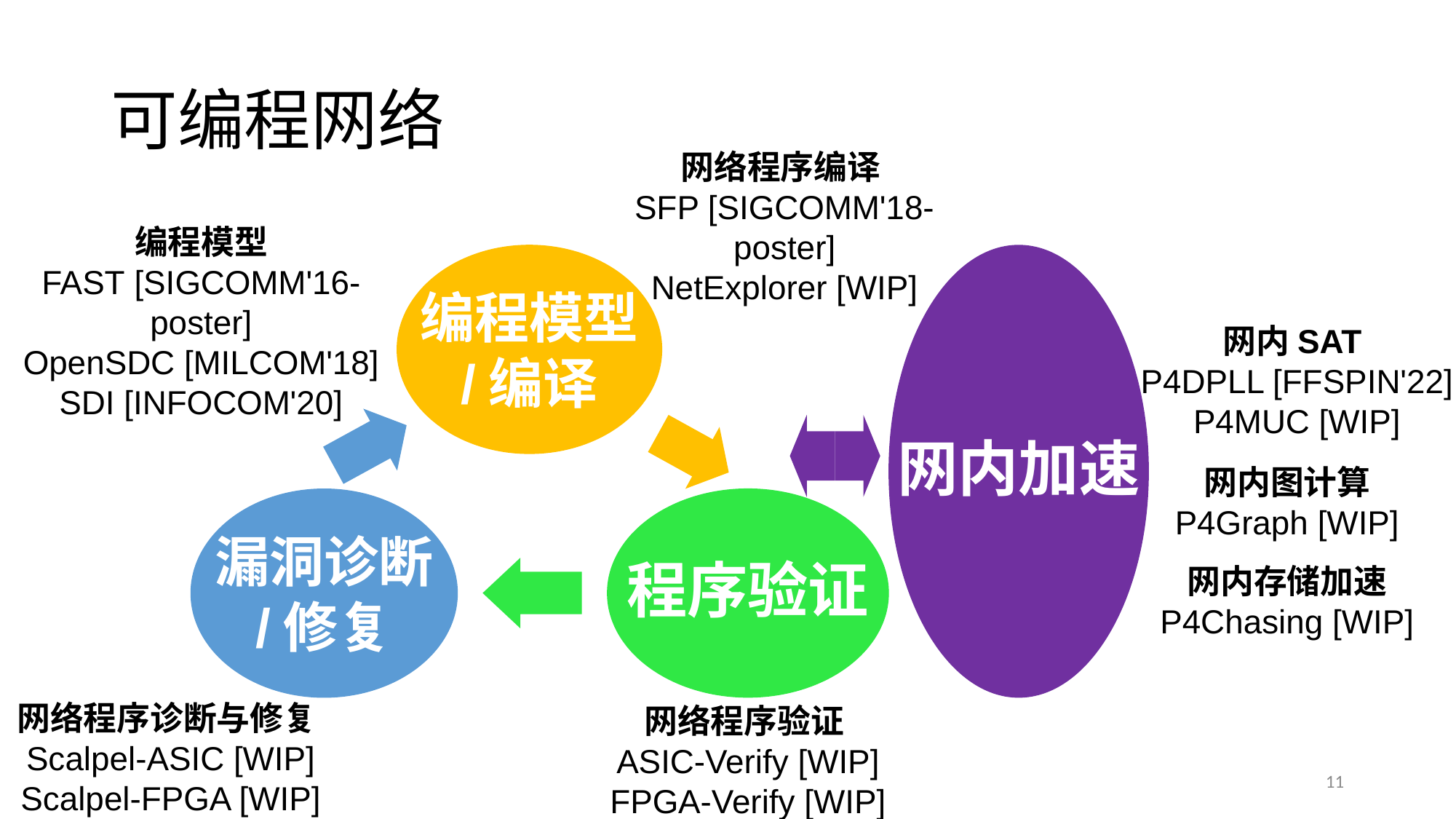

# 可编程网络
网络程序编译
SFP [SIGCOMM'18-poster]
NetExplorer [WIP]
编程模型
FAST [SIGCOMM'16-poster]
OpenSDC [MILCOM'18]
SDI [INFOCOM'20]
编程模型
/编译
网内加速
网内SAT
P4DPLL [FFSPIN'22]
P4MUC [WIP]

网内图计算
P4Graph [WIP]
程序验证
漏洞诊断
/修复
网内存储加速
P4Chasing [WIP]

网络程序诊断与修复
Scalpel-ASIC [WIP]
Scalpel-FPGA [WIP]
网络程序验证
ASIC-Verify [WIP]
FPGA-Verify [WIP]
11